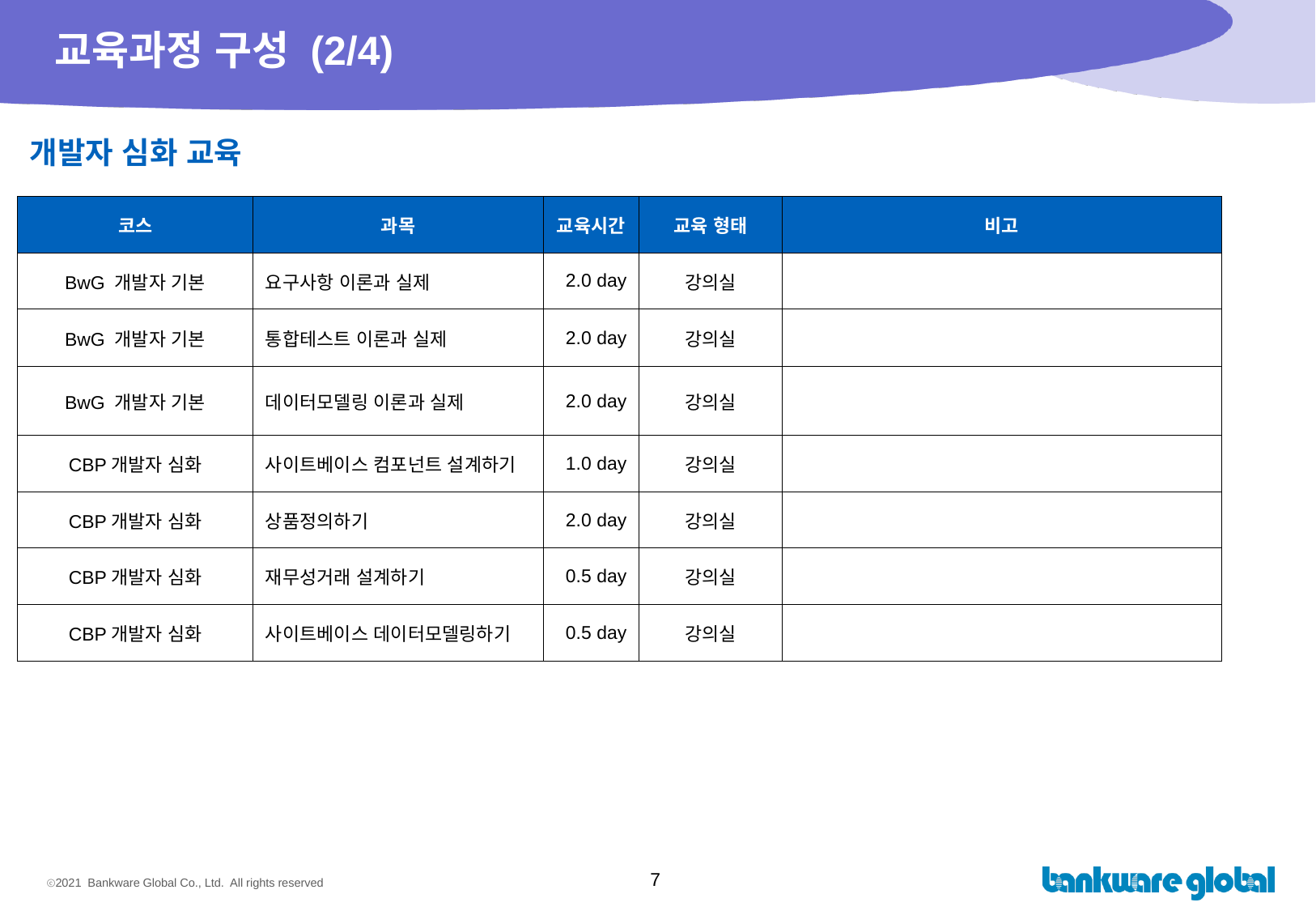

# 교육과정 구성 (2/4)
개발자 심화 교육

| 코스 | 과목 | 교육시간 | 교육 형태 | 비고 |
| --- | --- | --- | --- | --- |
| BwG 개발자 기본 | 요구사항 이론과 실제 | 2.0 day | 강의실 |  |
| BwG 개발자 기본 | 통합테스트 이론과 실제 | 2.0 day | 강의실 |  |
| BwG 개발자 기본 | 데이터모델링 이론과 실제 | 2.0 day | 강의실 |  |
| CBP개발자 심화 | 사이트베이스 컴포넌트 설계하기 | 1.0 day | 강의실 |  |
| CBP개발자 심화 | 상품정의하기 | 2.0 day | 강의실 |  |
| CBP개발자 심화 | 재무성거래 설계하기 | 0.5 day | 강의실 |  |
| CBP개발자 심화 | 사이트베이스 데이터모델링하기 | 0.5 day | 강의실 |  |